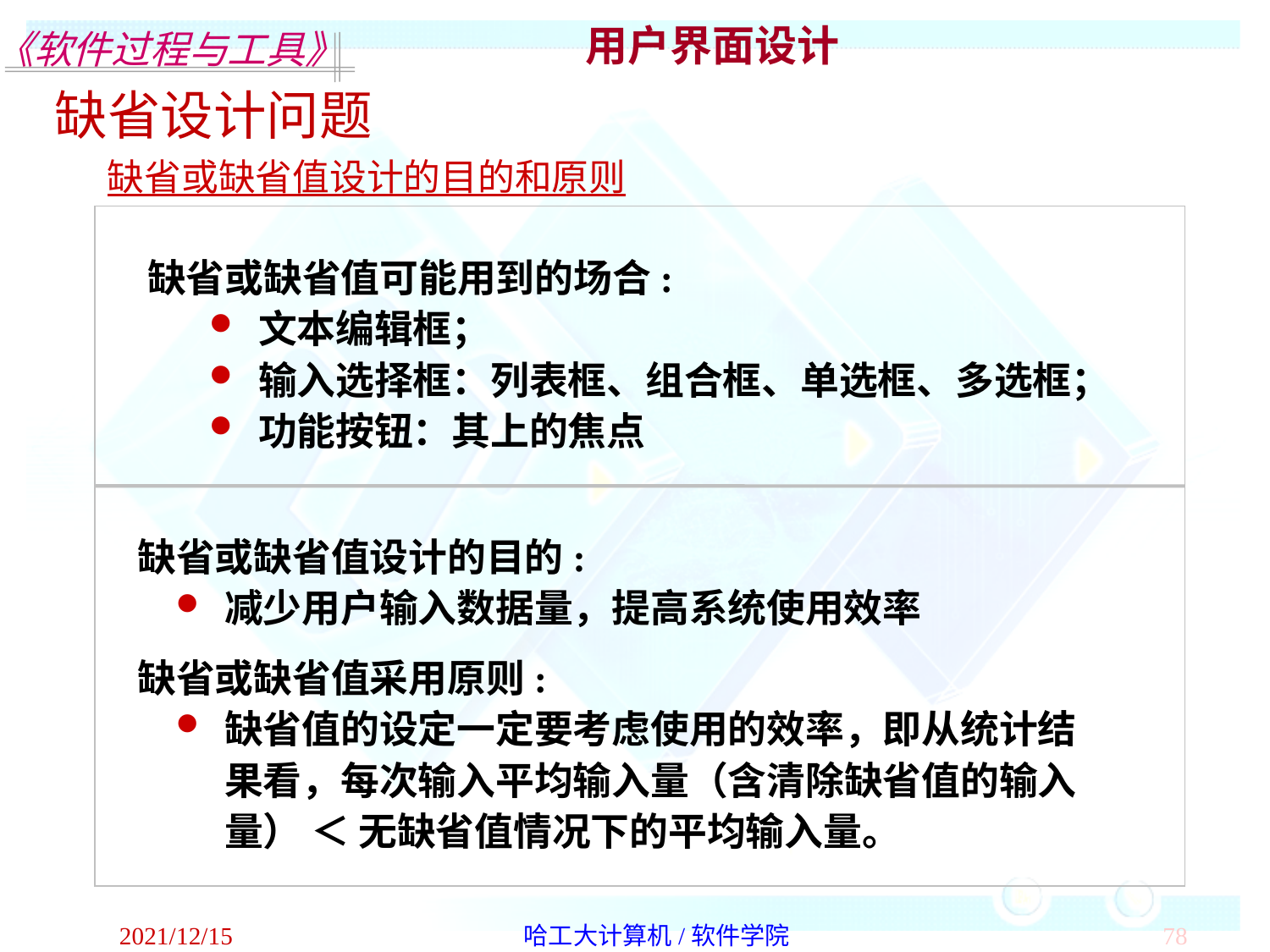

用户界面设计
缺省设计问题

缺省或缺省值设计的目的和原则

缺省或缺省值可能用到的场合:
 文本编辑框；
 输入选择框：列表框、组合框、单选框、多选框；
 功能按钮：其上的焦点

缺省或缺省值设计的目的:
减少用户输入数据量，提高系统使用效率

缺省或缺省值采用原则:
缺省值的设定一定要考虑使用的效率，即从统计结果看，每次输入平均输入量（含清除缺省值的输入量） ＜ 无缺省值情况下的平均输入量。